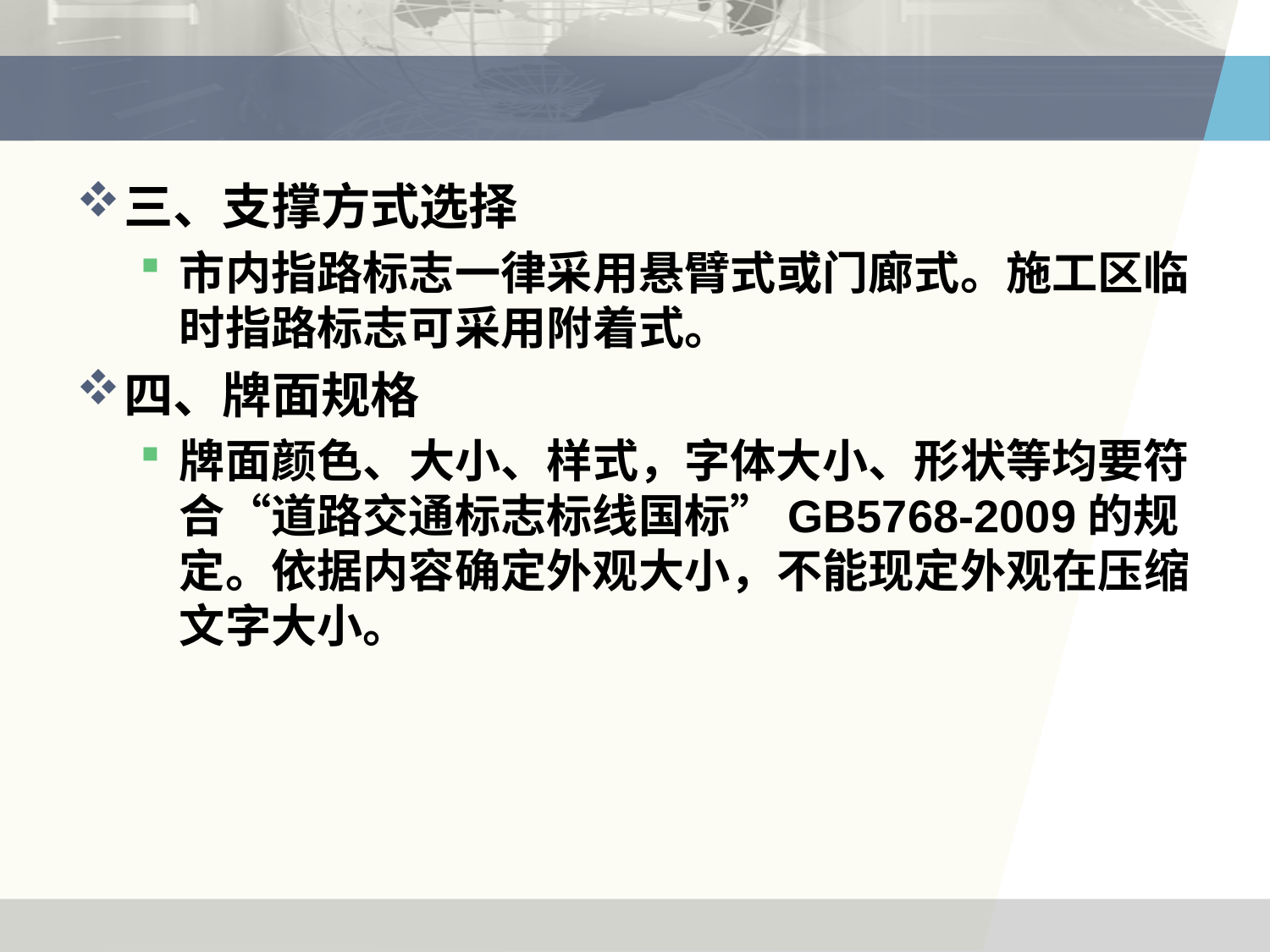

#
三、支撑方式选择
市内指路标志一律采用悬臂式或门廊式。施工区临时指路标志可采用附着式。
四、牌面规格
牌面颜色、大小、样式，字体大小、形状等均要符合“道路交通标志标线国标”GB5768-2009的规定。依据内容确定外观大小，不能现定外观在压缩文字大小。